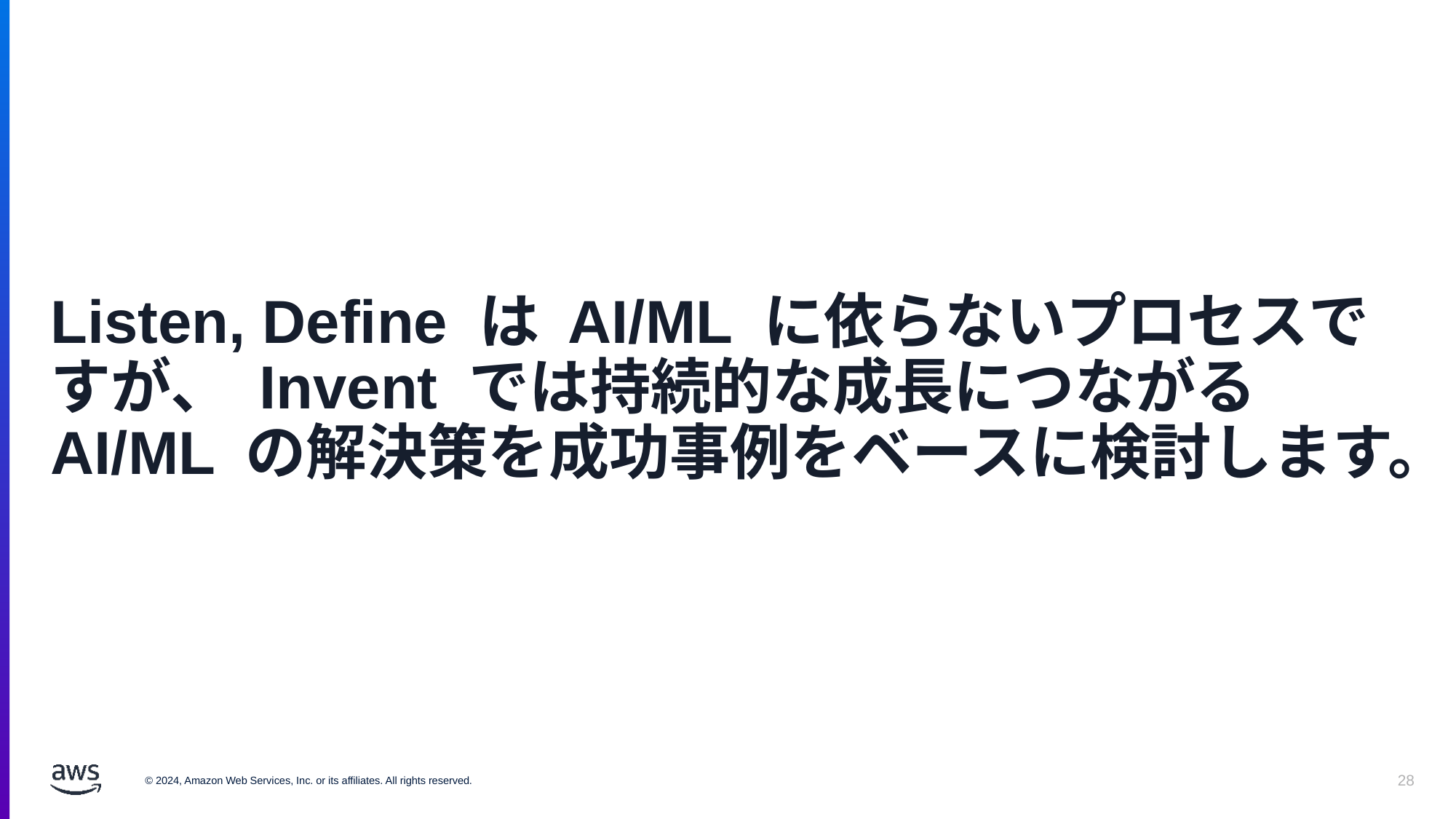

# Listen, Define は AI/ML に依らないプロセスですが、 Invent では持続的な成長につながる AI/ML の解決策を成功事例をベースに検討します。
28